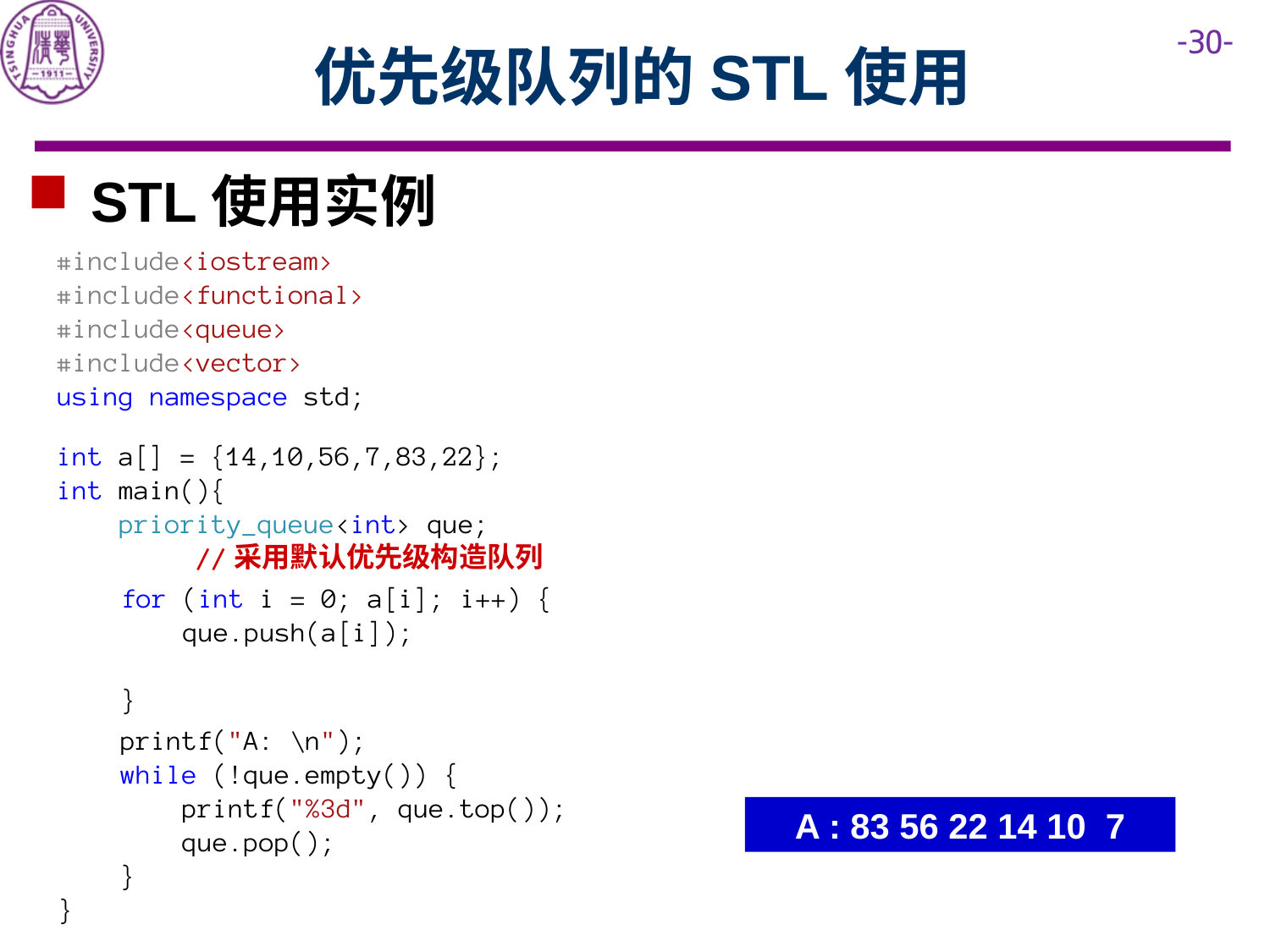

# 优先级队列的STL使用
 STL使用实例
#include<iostream>
#include<functional>
#include<queue>
#include<vector>
using namespace std;
int a[] = {14,10,56,7,83,22};
int main(){
    priority_queue<int> que;
         //采用默认优先级构造队列
for (int i = 0; a[i]; i++) {
    que.push(a[i]);
}
    printf("A: \n");
    while (!que.empty()) {
        printf("%3d", que.top());
        que.pop();
    }
}
A : 83 56 22 14 10  7